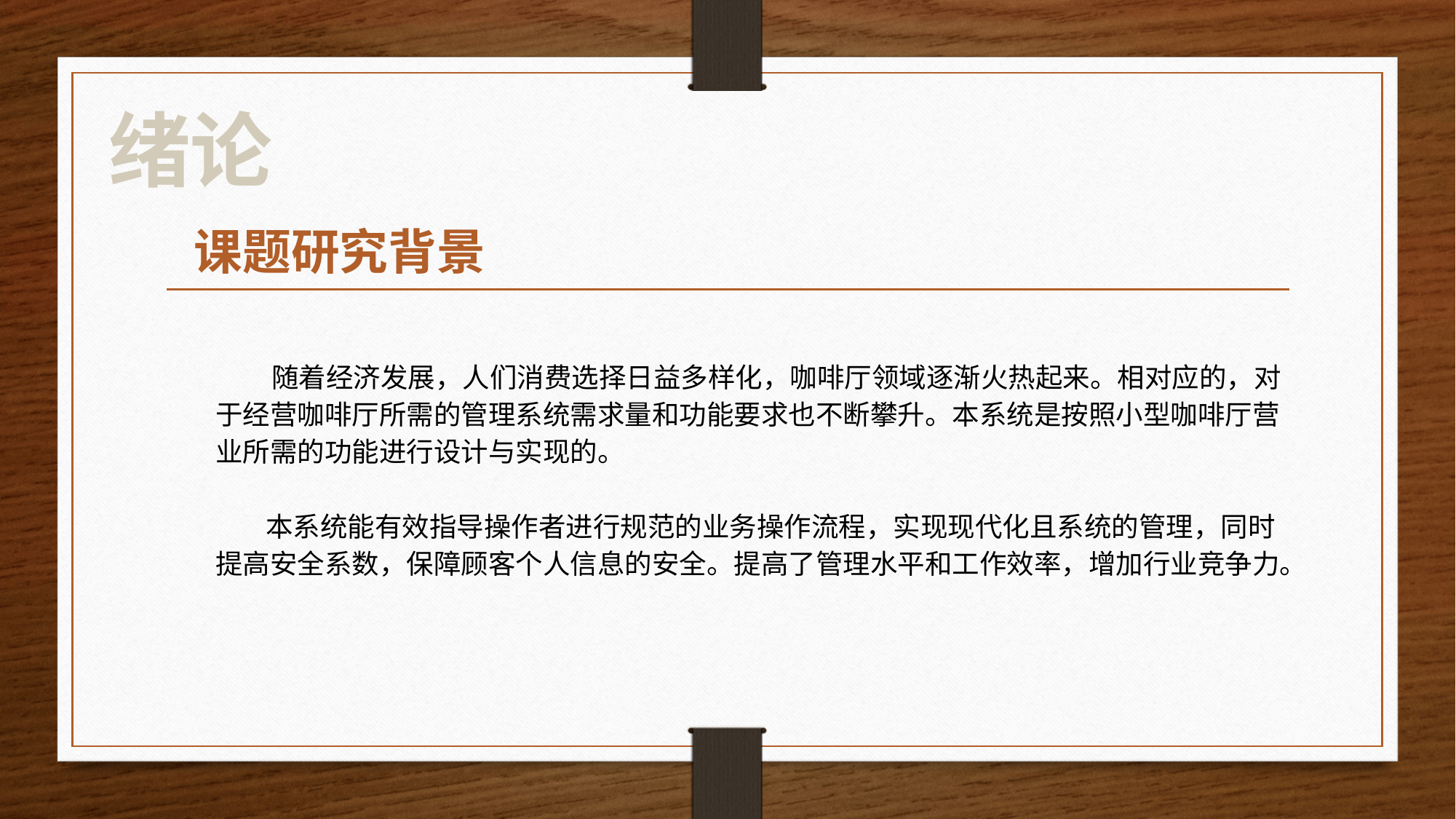

绪论
课题研究背景
        随着经济发展，人们消费选择日益多样化，咖啡厅领域逐渐火热起来。相对应的，对于经营咖啡厅所需的管理系统需求量和功能要求也不断攀升。本系统是按照小型咖啡厅营业所需的功能进行设计与实现的。

       本系统能有效指导操作者进行规范的业务操作流程，实现现代化且系统的管理，同时提高安全系数，保障顾客个人信息的安全。提高了管理水平和工作效率，增加行业竞争力。